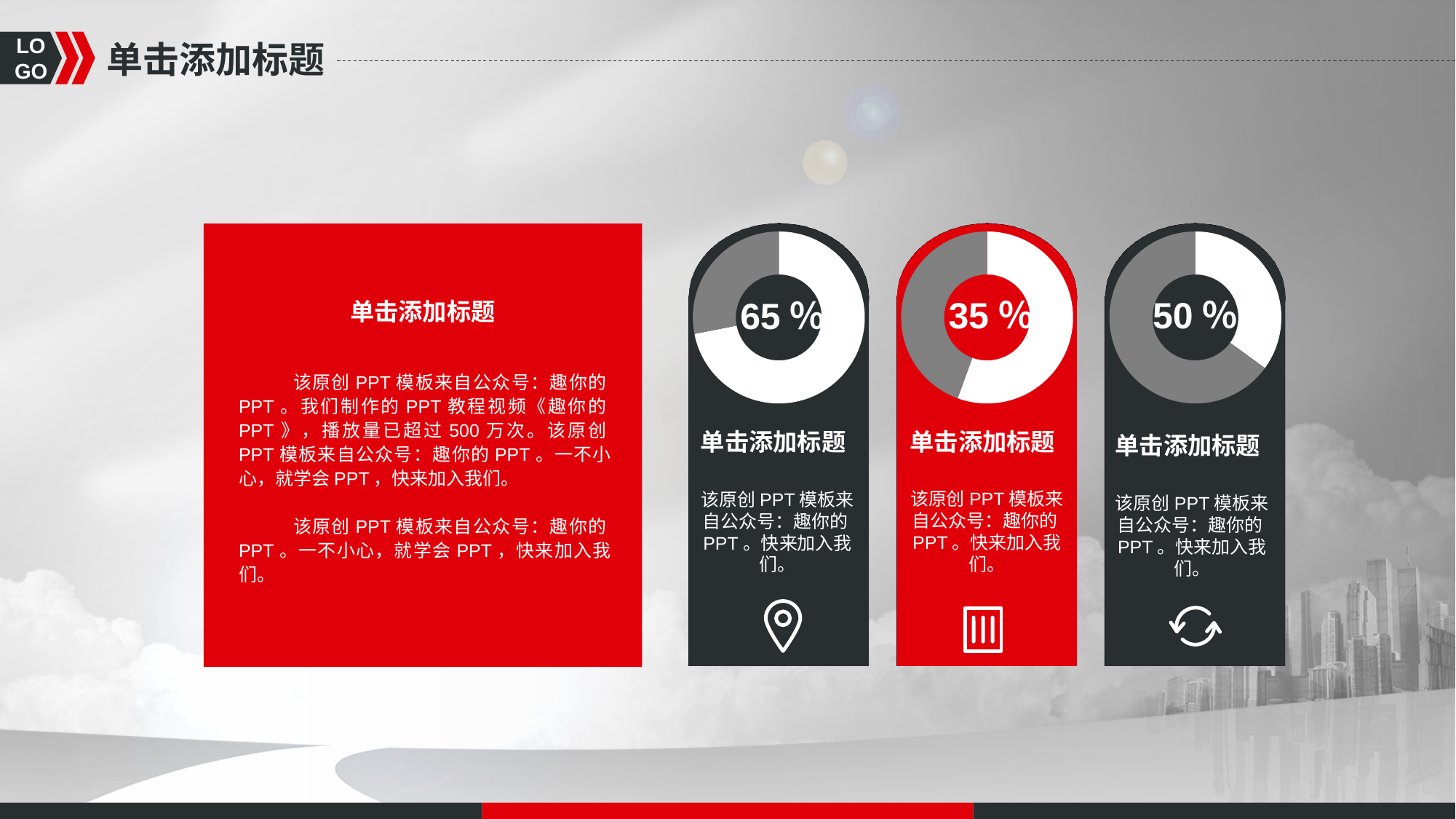

单击添加标题

### Chart

| Category | Sales |
|---|---|
| 1st Qtr | 8.2 |
| 2nd Qtr | 3.2 |
| 0 | 0.0 |
| 0 | 0.0 |

### Chart

| Category | Sales |
|---|---|
| 1st Qtr | 4.0 |
| 2nd Qtr | 3.2 |
| 0 | 0.0 |
| 0 | 0.0 |

### Chart

| Category | Sales |
|---|---|
| 1st Qtr | 3.5 |
| 2nd Qtr | 6.5 |
| 0 | 0.0 |
| 0 | 0.0 |
单击添加标题
35％
50％
65％
该原创PPT模板来自公众号：趣你的PPT。我们制作的PPT教程视频《趣你的PPT》，播放量已超过500万次。该原创PPT模板来自公众号：趣你的PPT。一不小心，就学会PPT，快来加入我们。

该原创PPT模板来自公众号：趣你的PPT。一不小心，就学会PPT，快来加入我们。
单击添加标题
单击添加标题
单击添加标题
该原创PPT模板来自公众号：趣你的PPT。快来加入我们。
该原创PPT模板来自公众号：趣你的PPT。快来加入我们。
该原创PPT模板来自公众号：趣你的PPT。快来加入我们。